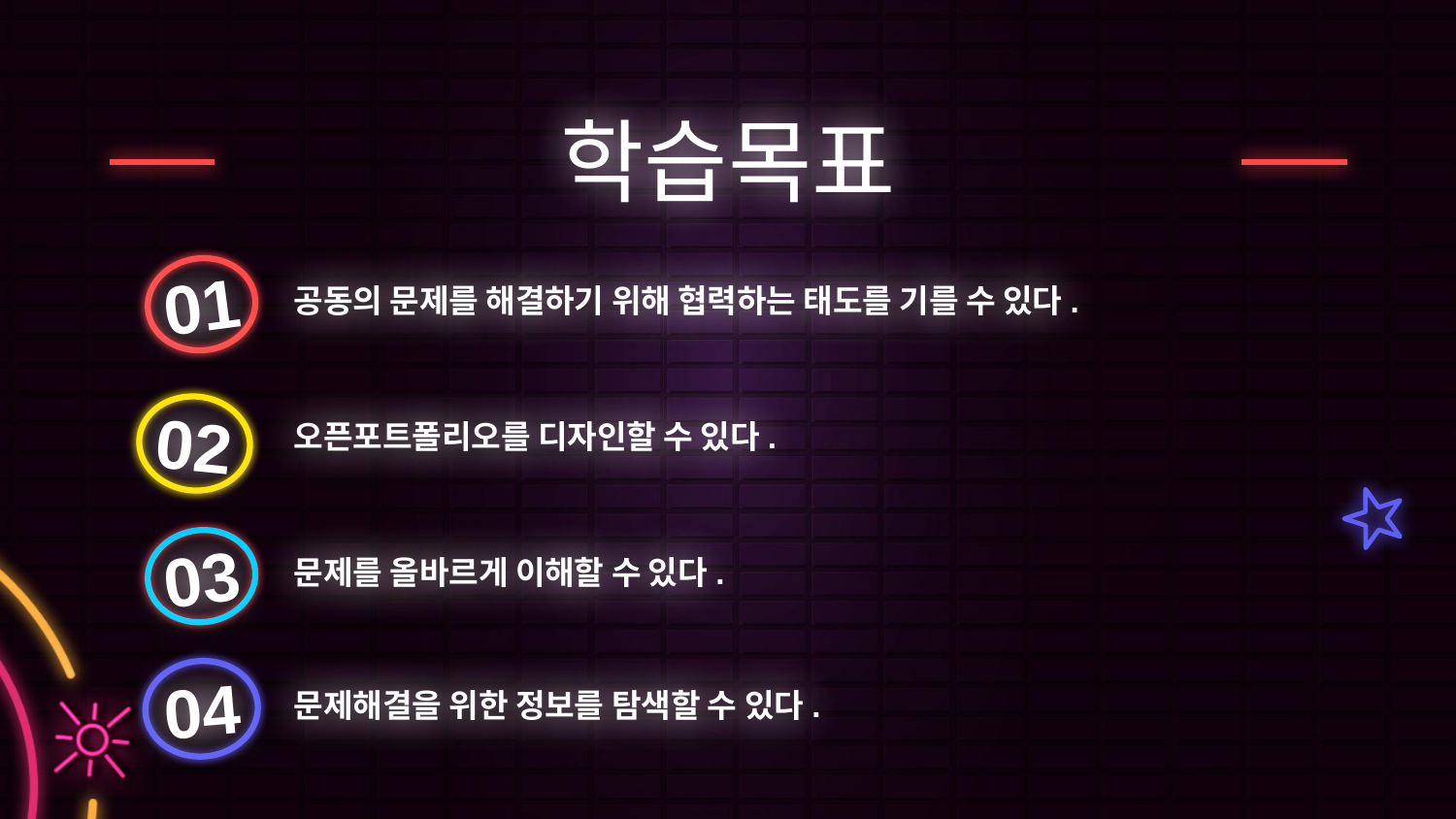

학습목표

01
공동의 문제를 해결하기 위해 협력하는 태도를 기를 수 있다.

02
오픈포트폴리오를 디자인할 수 있다.

03
문제를 올바르게 이해할 수 있다.

문제해결을 위한 정보를 탐색할 수 있다.
04